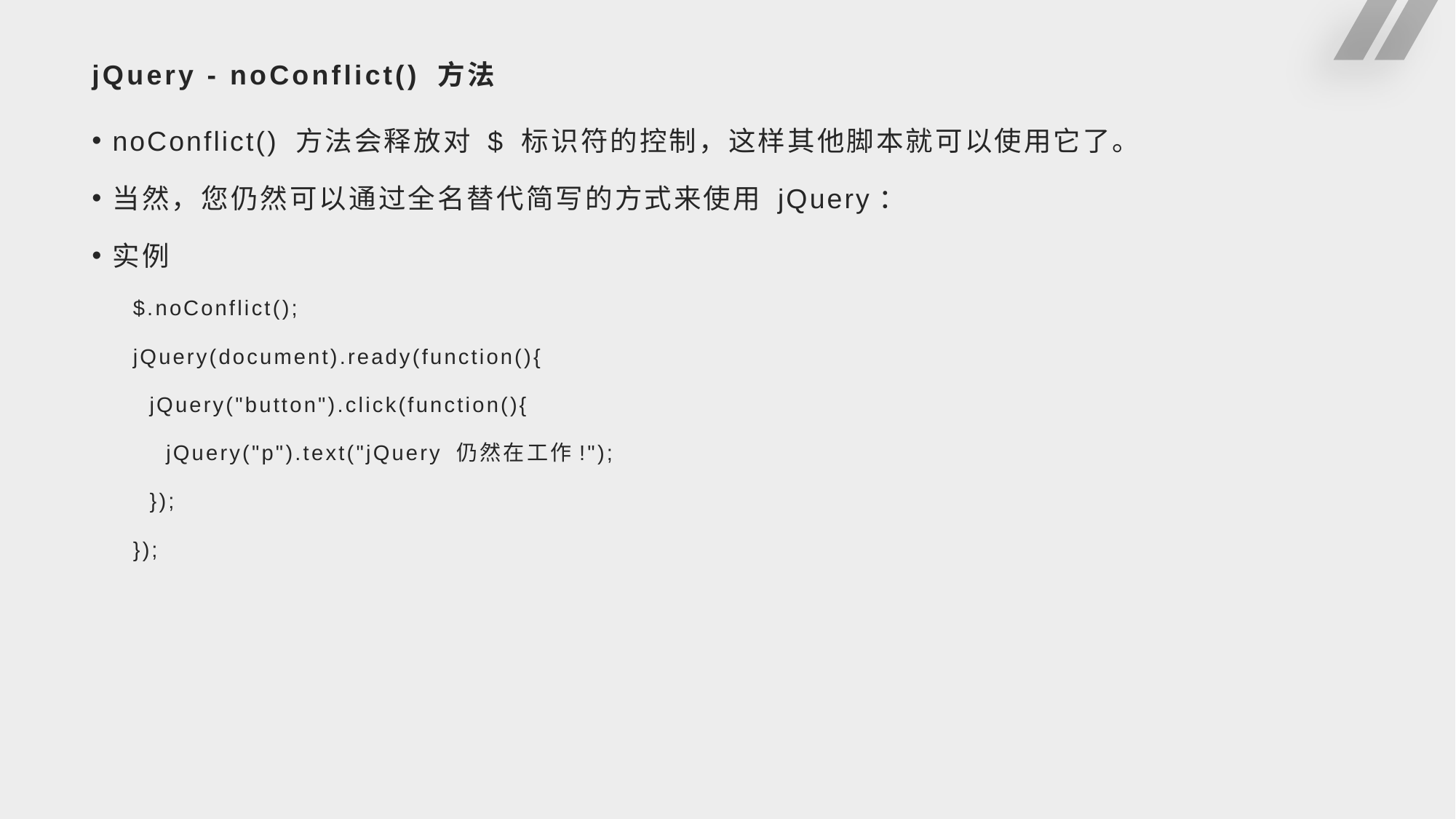

# jQuery - noConflict() 方法
noConflict() 方法会释放对 $ 标识符的控制，这样其他脚本就可以使用它了。
当然，您仍然可以通过全名替代简写的方式来使用 jQuery：
实例
$.noConflict();
jQuery(document).ready(function(){
  jQuery("button").click(function(){
    jQuery("p").text("jQuery 仍然在工作!");
  });
});